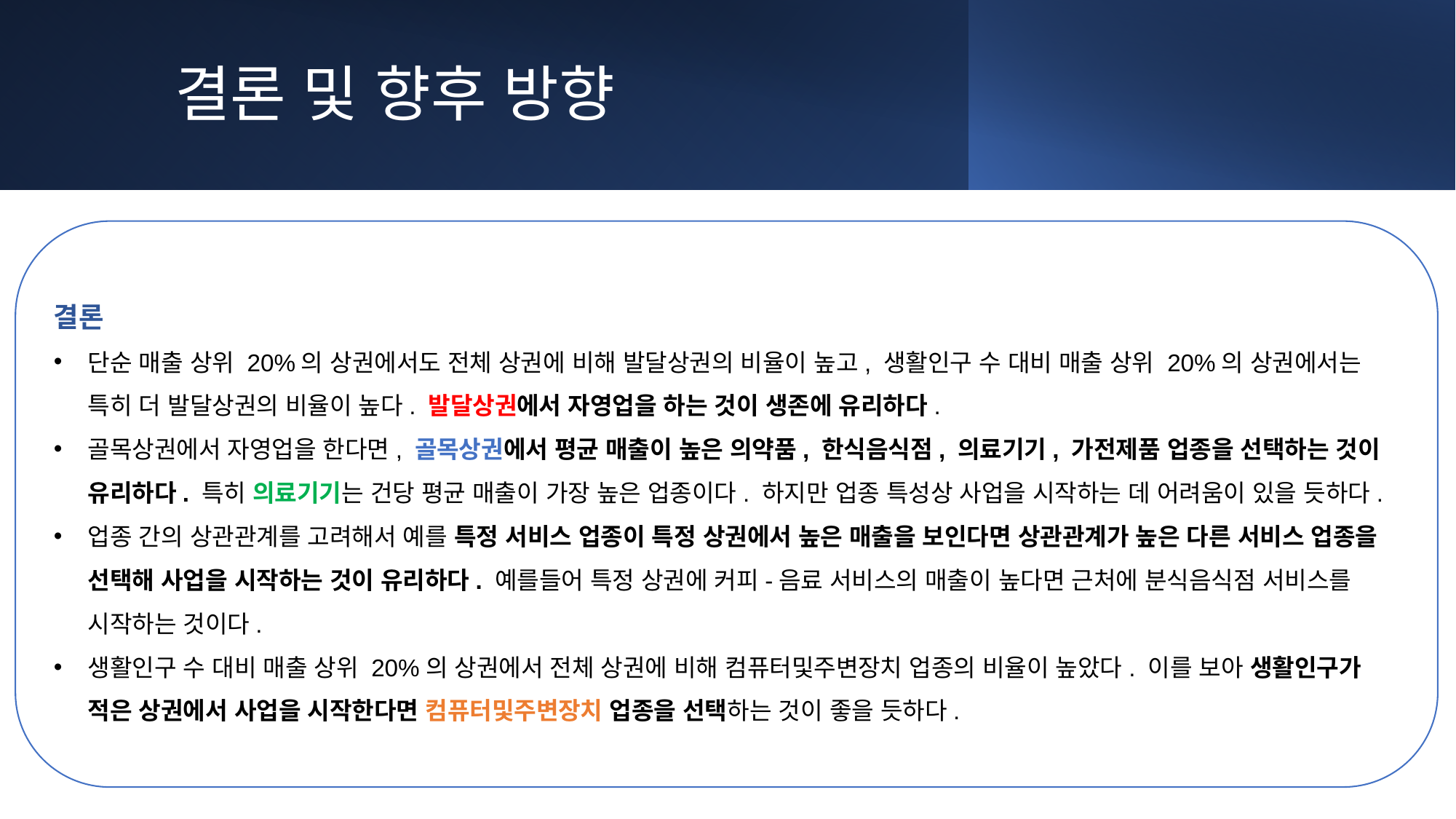

# 결론 및 향후 방향
결론
단순 매출 상위 20%의 상권에서도 전체 상권에 비해 발달상권의 비율이 높고, 생활인구 수 대비 매출 상위 20%의 상권에서는 특히 더 발달상권의 비율이 높다. 발달상권에서 자영업을 하는 것이 생존에 유리하다.
골목상권에서 자영업을 한다면, 골목상권에서 평균 매출이 높은 의약품, 한식음식점, 의료기기, 가전제품 업종을 선택하는 것이 유리하다. 특히 의료기기는 건당 평균 매출이 가장 높은 업종이다. 하지만 업종 특성상 사업을 시작하는 데 어려움이 있을 듯하다.
업종 간의 상관관계를 고려해서 예를 특정 서비스 업종이 특정 상권에서 높은 매출을 보인다면 상관관계가 높은 다른 서비스 업종을 선택해 사업을 시작하는 것이 유리하다. 예를들어 특정 상권에 커피-음료 서비스의 매출이 높다면 근처에 분식음식점 서비스를 시작하는 것이다.
생활인구 수 대비 매출 상위 20%의 상권에서 전체 상권에 비해 컴퓨터및주변장치 업종의 비율이 높았다. 이를 보아 생활인구가 적은 상권에서 사업을 시작한다면 컴퓨터및주변장치 업종을 선택하는 것이 좋을 듯하다.